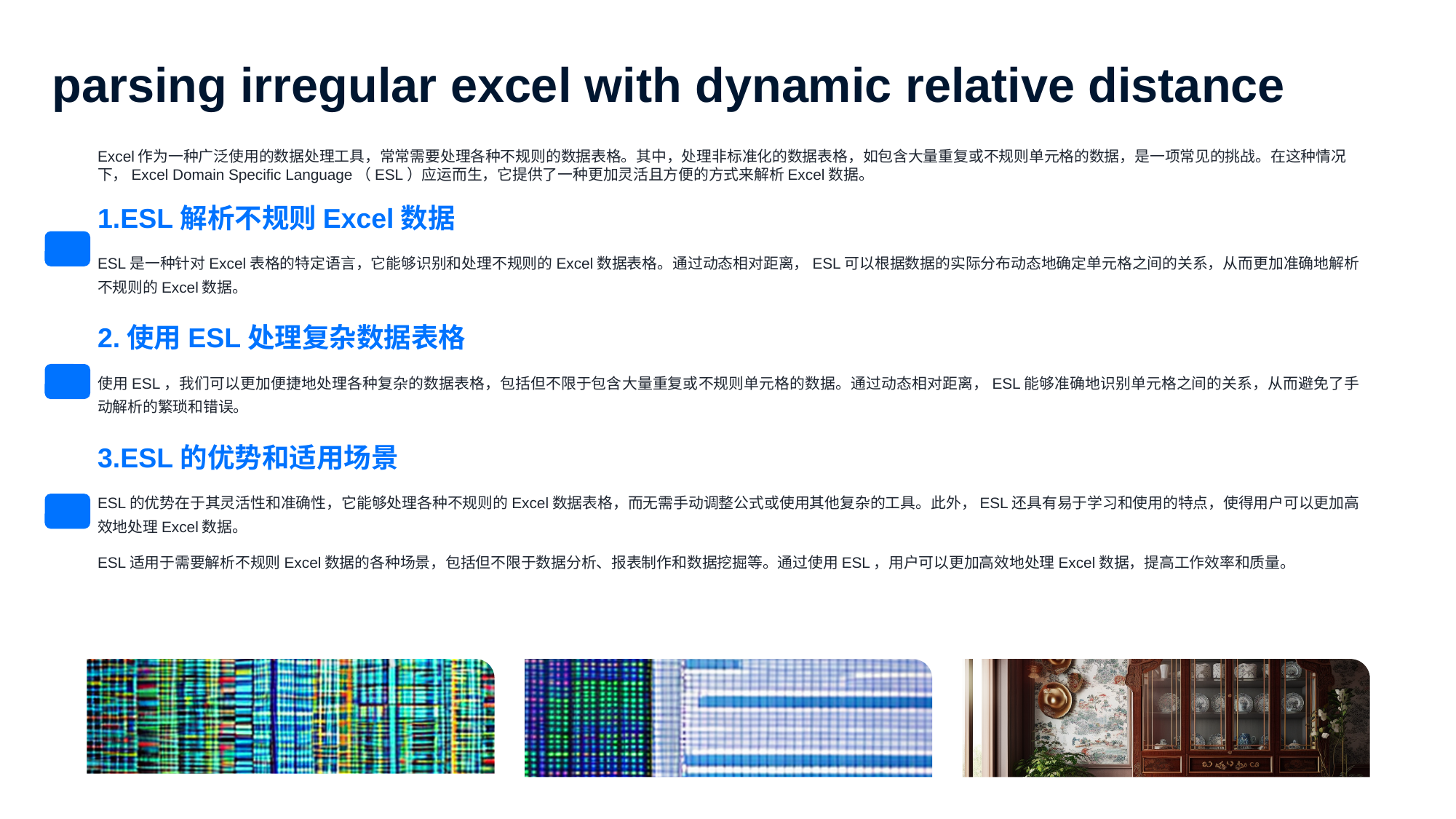

parsing irregular excel with dynamic relative distance
Excel作为一种广泛使用的数据处理工具，常常需要处理各种不规则的数据表格。其中，处理非标准化的数据表格，如包含大量重复或不规则单元格的数据，是一项常见的挑战。在这种情况下，Excel Domain Specific Language（ESL）应运而生，它提供了一种更加灵活且方便的方式来解析Excel数据。
1.ESL解析不规则Excel数据
ESL是一种针对Excel表格的特定语言，它能够识别和处理不规则的Excel数据表格。通过动态相对距离，ESL可以根据数据的实际分布动态地确定单元格之间的关系，从而更加准确地解析不规则的Excel数据。
2.使用ESL处理复杂数据表格
使用ESL，我们可以更加便捷地处理各种复杂的数据表格，包括但不限于包含大量重复或不规则单元格的数据。通过动态相对距离，ESL能够准确地识别单元格之间的关系，从而避免了手动解析的繁琐和错误。
3.ESL的优势和适用场景
ESL的优势在于其灵活性和准确性，它能够处理各种不规则的Excel数据表格，而无需手动调整公式或使用其他复杂的工具。此外，ESL还具有易于学习和使用的特点，使得用户可以更加高效地处理Excel数据。
ESL适用于需要解析不规则Excel数据的各种场景，包括但不限于数据分析、报表制作和数据挖掘等。通过使用ESL，用户可以更加高效地处理Excel数据，提高工作效率和质量。